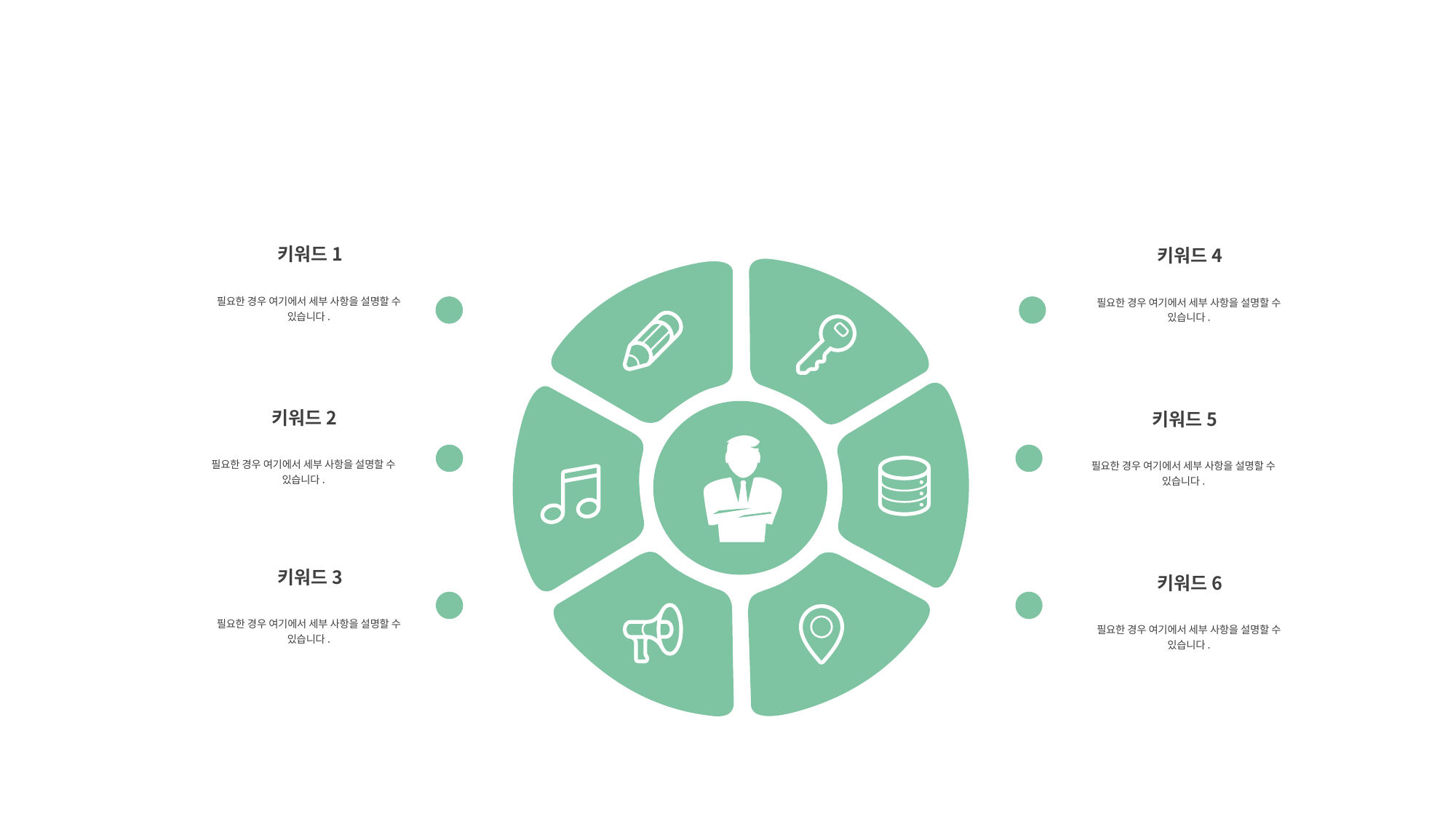

키워드1
키워드4

필요한 경우 여기에서 세부 사항을 설명할 수 있습니다.
필요한 경우 여기에서 세부 사항을 설명할 수 있습니다.

키워드2
키워드5

필요한 경우 여기에서 세부 사항을 설명할 수 있습니다.
필요한 경우 여기에서 세부 사항을 설명할 수 있습니다.
키워드3
키워드6

필요한 경우 여기에서 세부 사항을 설명할 수 있습니다.
필요한 경우 여기에서 세부 사항을 설명할 수 있습니다.